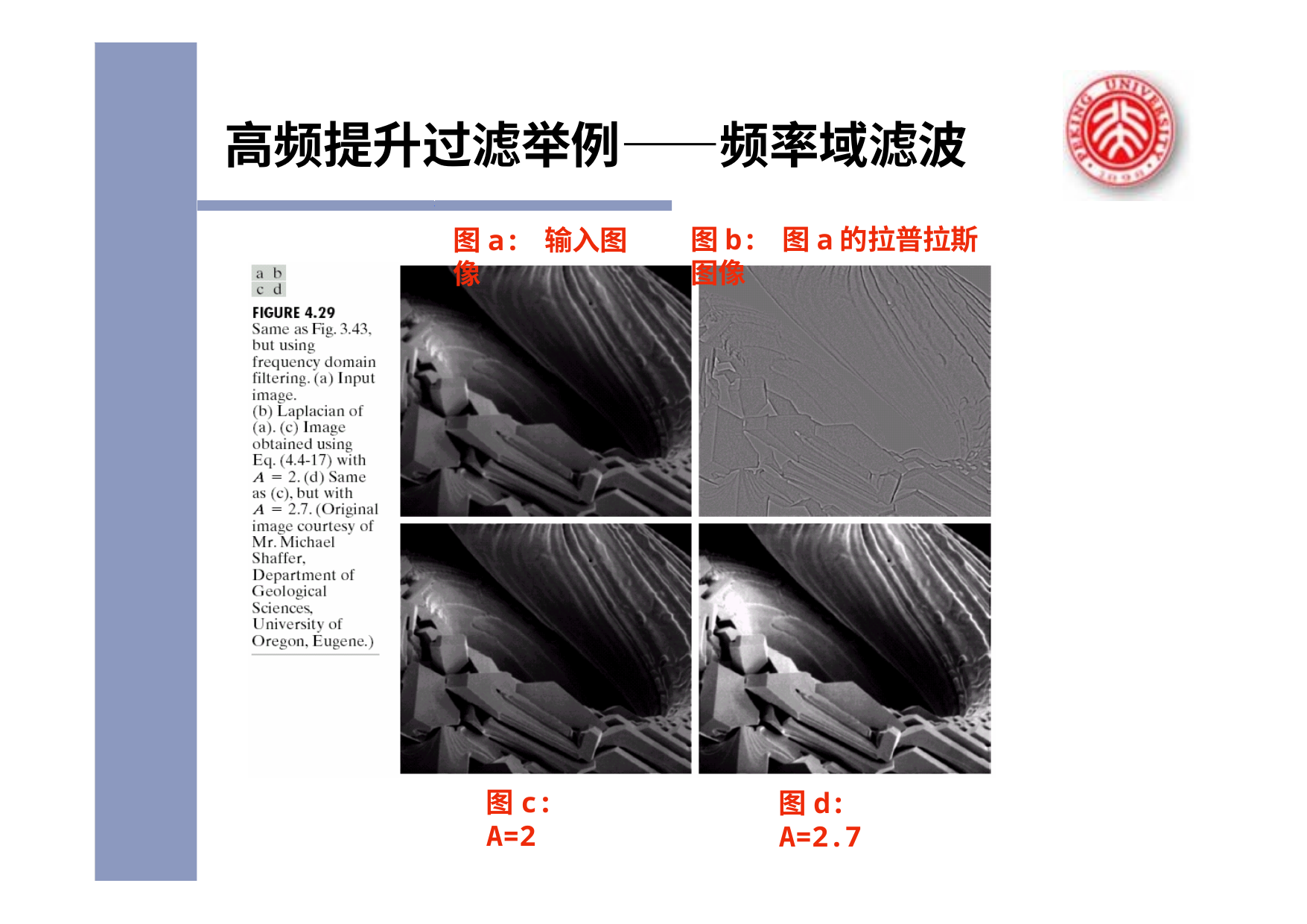

# 高频提升过滤举例——频率域滤波

图b: 图a的拉普拉斯图像
图a: 输入图像

图c: A=2
图d: A=2.7